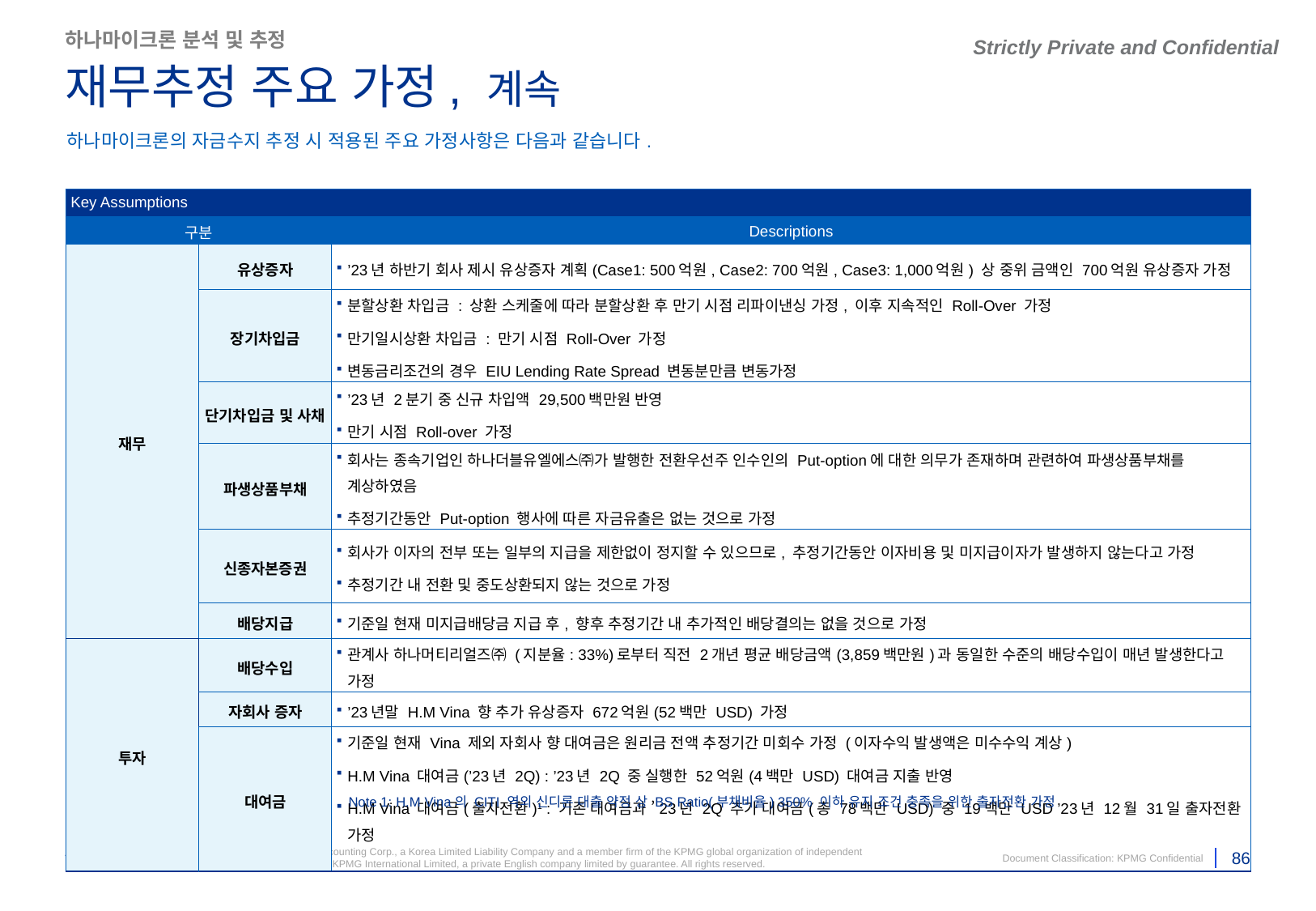

영업관련 – 정상지 과장님
재무/CAPEX 관련 – 송채림 위원님
하나마이크론 분석 및 추정
재무추정 주요 가정, 계속
하나마이크론의 자금수지 추정 시 적용된 주요 가정사항은 다음과 같습니다.
| Key Assumptions |  |  |
| --- | --- | --- |
| 구분 |  | Descriptions |
| 재무 | 유상증자 | ’23년 하반기 회사 제시 유상증자 계획(Case1: 500억원, Case2: 700억원, Case3: 1,000억원) 상 중위 금액인 700억원 유상증자 가정 |
|  | 장기차입금 | 분할상환 차입금 : 상환 스케줄에 따라 분할상환 후 만기 시점 리파이낸싱 가정, 이후 지속적인 Roll-Over 가정 만기일시상환 차입금 : 만기 시점 Roll-Over 가정 변동금리조건의 경우 EIU Lending Rate Spread 변동분만큼 변동가정 |
|  | 단기차입금 및 사채 | ’23년 2분기 중 신규 차입액 29,500백만원 반영 만기 시점 Roll-over 가정 |
|  | 파생상품부채 | 회사는 종속기업인 하나더블유엘에스㈜가 발행한 전환우선주 인수인의 Put-option에 대한 의무가 존재하며 관련하여 파생상품부채를 계상하였음 추정기간동안 Put-option 행사에 따른 자금유출은 없는 것으로 가정 |
|  | 신종자본증권 | 회사가 이자의 전부 또는 일부의 지급을 제한없이 정지할 수 있으므로, 추정기간동안 이자비용 및 미지급이자가 발생하지 않는다고 가정 추정기간 내 전환 및 중도상환되지 않는 것으로 가정 |
|  | 배당지급 | 기준일 현재 미지급배당금 지급 후, 향후 추정기간 내 추가적인 배당결의는 없을 것으로 가정 |
| 투자 | 배당수입 | 관계사 하나머티리얼즈㈜ (지분율: 33%)로부터 직전 2개년 평균 배당금액(3,859백만원)과 동일한 수준의 배당수입이 매년 발생한다고 가정 |
|  | 자회사 증자 | ’23년말 H.M Vina 향 추가 유상증자 672억원(52백만 USD) 가정 |
|  | 대여금 | 기준일 현재 Vina 제외 자회사 향 대여금은 원리금 전액 추정기간 미회수 가정 (이자수익 발생액은 미수수익 계상) H.M Vina 대여금(’23년 2Q) : ’23년 2Q 중 실행한 52억원(4백만 USD) 대여금 지출 반영 H.M Vina 대여금(출자전환)1 : 기존 대여금과 ’23년 2Q 추가 대여금(총 78백만 USD) 중 19백만 USD ’23년 12월 31일 출자전환 가정 |
Note 1: H.M Vina의 CITI 역외 신디론 대출 약정 상 BS Ratio(부채비율) 350% 이하 유지 조건 충족을 위한 출자전환 가정